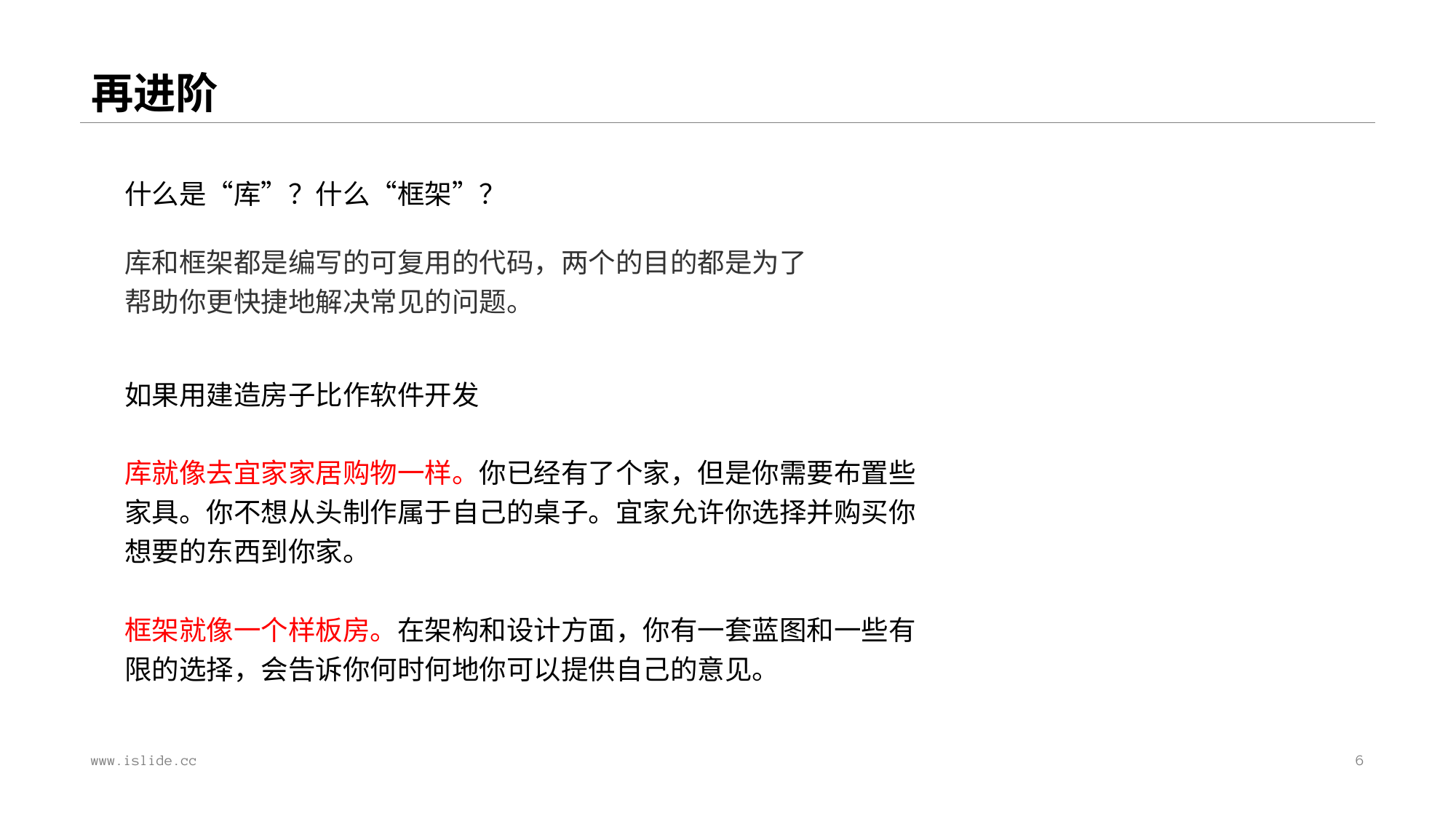

# 再进阶
什么是“库”？什么“框架”？
库和框架都是编写的可复用的代码，两个的目的都是为了帮助你更快捷地解决常见的问题。
如果用建造房子比作软件开发

库就像去宜家家居购物一样。你已经有了个家，但是你需要布置些家具。你不想从头制作属于自己的桌子。宜家允许你选择并购买你想要的东西到你家。

框架就像一个样板房。在架构和设计方面，你有一套蓝图和一些有限的选择，会告诉你何时何地你可以提供自己的意见。
www.islide.cc
6